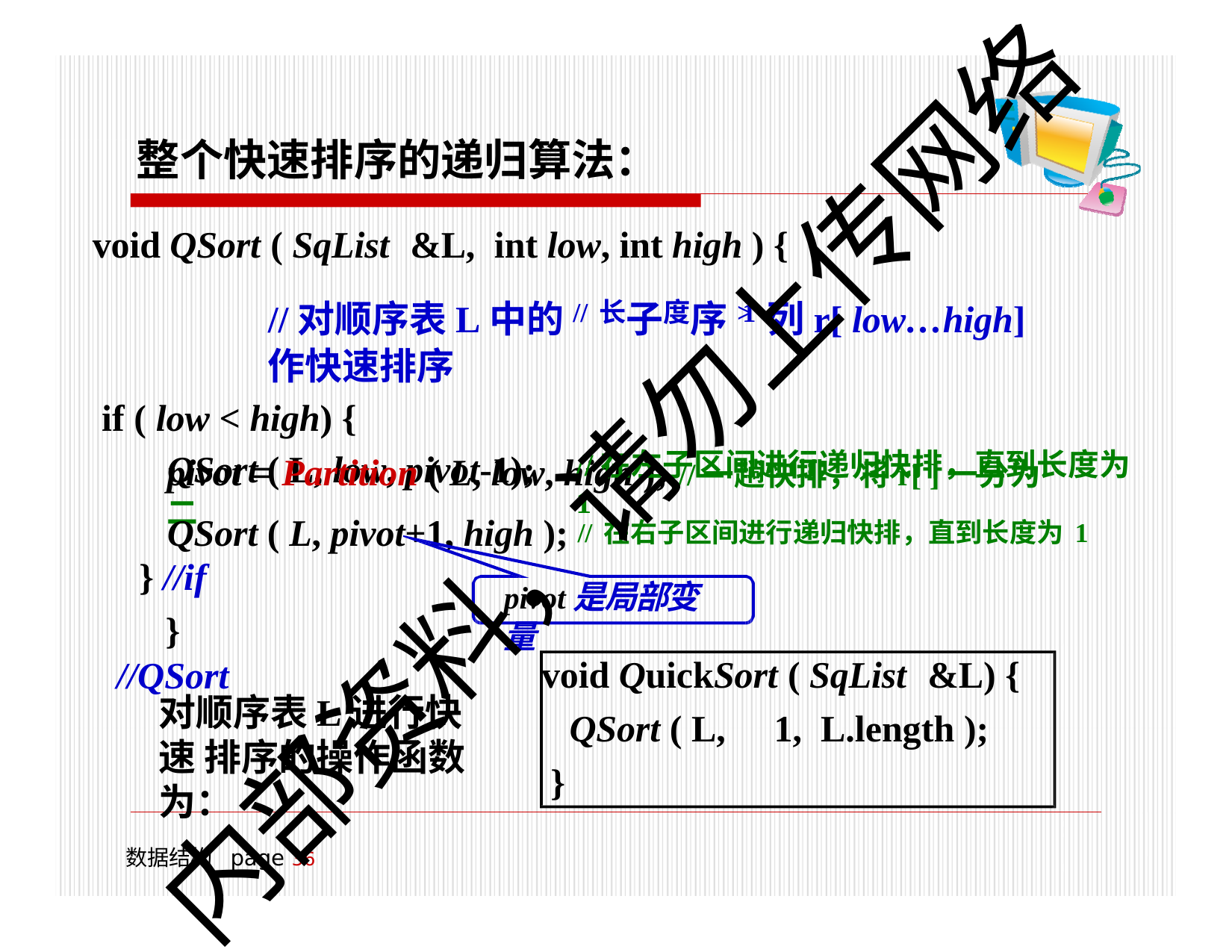

# 整个快速排序的递归算法：

void QSort ( SqList	&L,	int low, int high ) {
//对顺序表L中的//长子度序>1列r[ low…high] 作快速排序
if ( low < high) {
pivot = Partition ( L, low, high ); //一趟快排，将r[ ]一分为二
内部资料，请勿上传网络
//在左子区间进行递归快排，直到长度为1
QSort ( L, low, pivot-1);
QSort ( L, pivot+1, high ); //在右子区间进行递归快排，直到长度为1

} //if
} //QSort
pivot是局部变量
void QuickSort ( SqList	&L) {
QSort ( L,	1,	L.length );
}

对顺序表L进行快速 排序的操作函数为：

数据结构	page 36